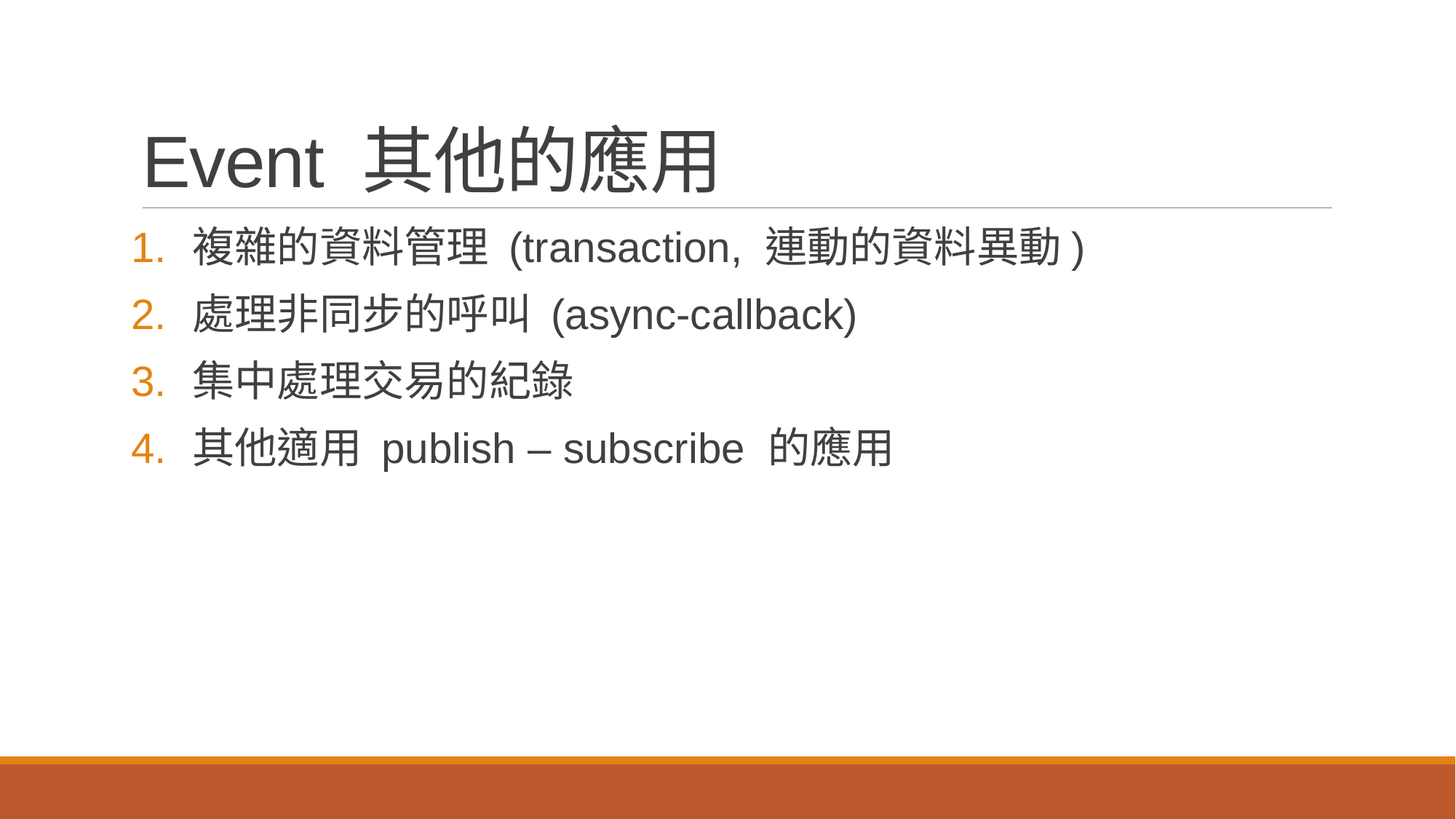

# Event 其他的應用
複雜的資料管理 (transaction, 連動的資料異動)
處理非同步的呼叫 (async-callback)
集中處理交易的紀錄
其他適用 publish – subscribe 的應用